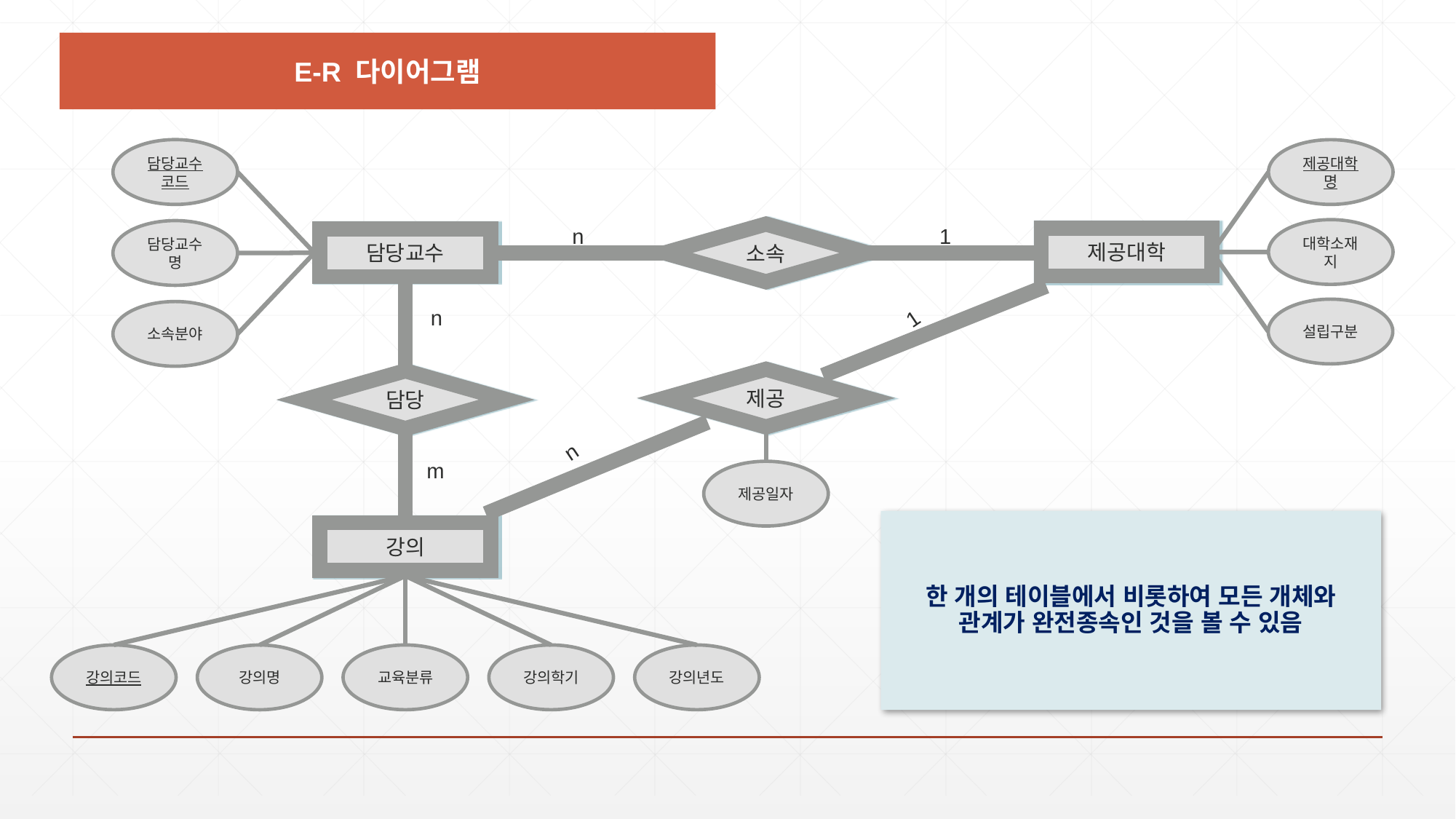

E-R 다이어그램
담당교수
코드
담당교수명
소속분야
제공대학명
대학소재지
1
n
소속
제공대학
담당교수
제공
담당
강의
n
1
n
m
강의년도
강의학기
교육분류
강의코드
강의명
설립구분
제공일자
한 개의 테이블에서 비롯하여 모든 개체와 관계가 완전종속인 것을 볼 수 있음